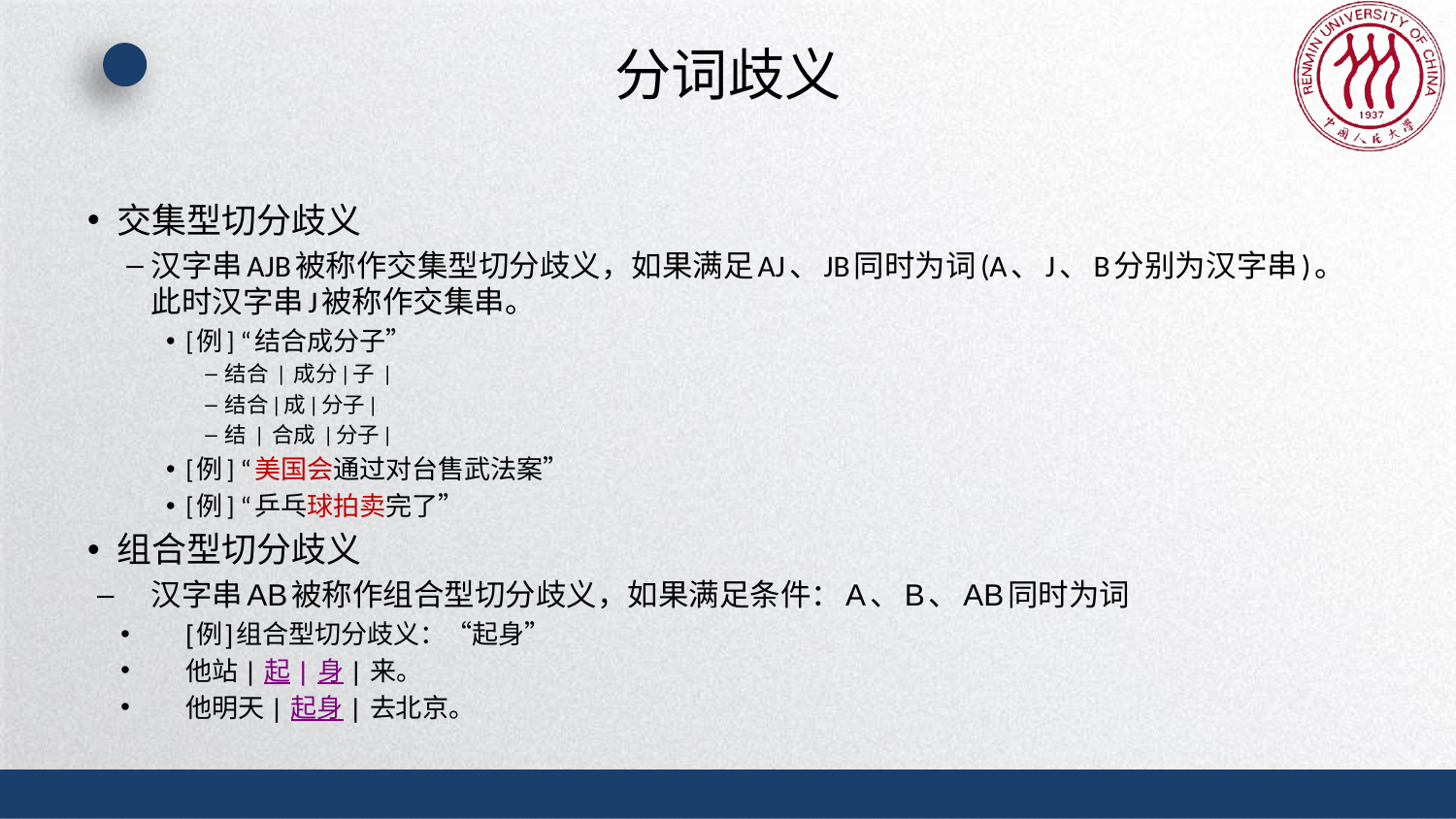

# 分词歧义
交集型切分歧义
汉字串AJB被称作交集型切分歧义，如果满足AJ、JB同时为词(A、J、B分别为汉字串)。此时汉字串J被称作交集串。
[例] “结合成分子”
结合 | 成分|子 |
结合|成|分子|
结 | 合成 |分子|
[例] “美国会通过对台售武法案”
[例] “乒乓球拍卖完了”
组合型切分歧义
汉字串AB被称作组合型切分歧义，如果满足条件：A、B、AB同时为词
[例]组合型切分歧义：“起身”
他站 | 起 | 身 | 来。
他明天 | 起身 | 去北京。